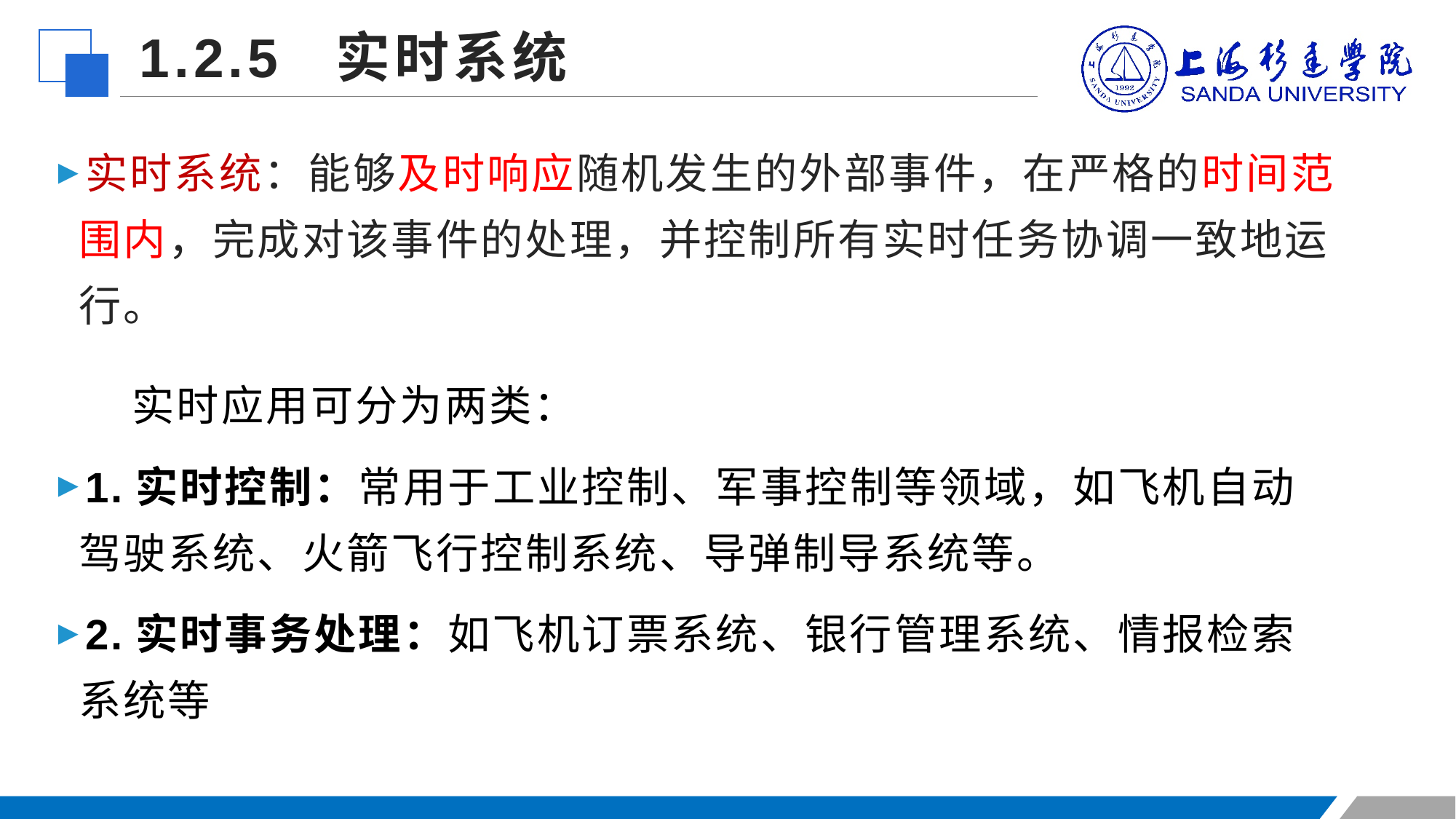

1.2.5  实时系统
实时系统：能够及时响应随机发生的外部事件，在严格的时间范围内，完成对该事件的处理，并控制所有实时任务协调一致地运行。
      实时应用可分为两类：
1.实时控制：常用于工业控制、军事控制等领域，如飞机自动驾驶系统、火箭飞行控制系统、导弹制导系统等。
2.实时事务处理：如飞机订票系统、银行管理系统、情报检索系统等